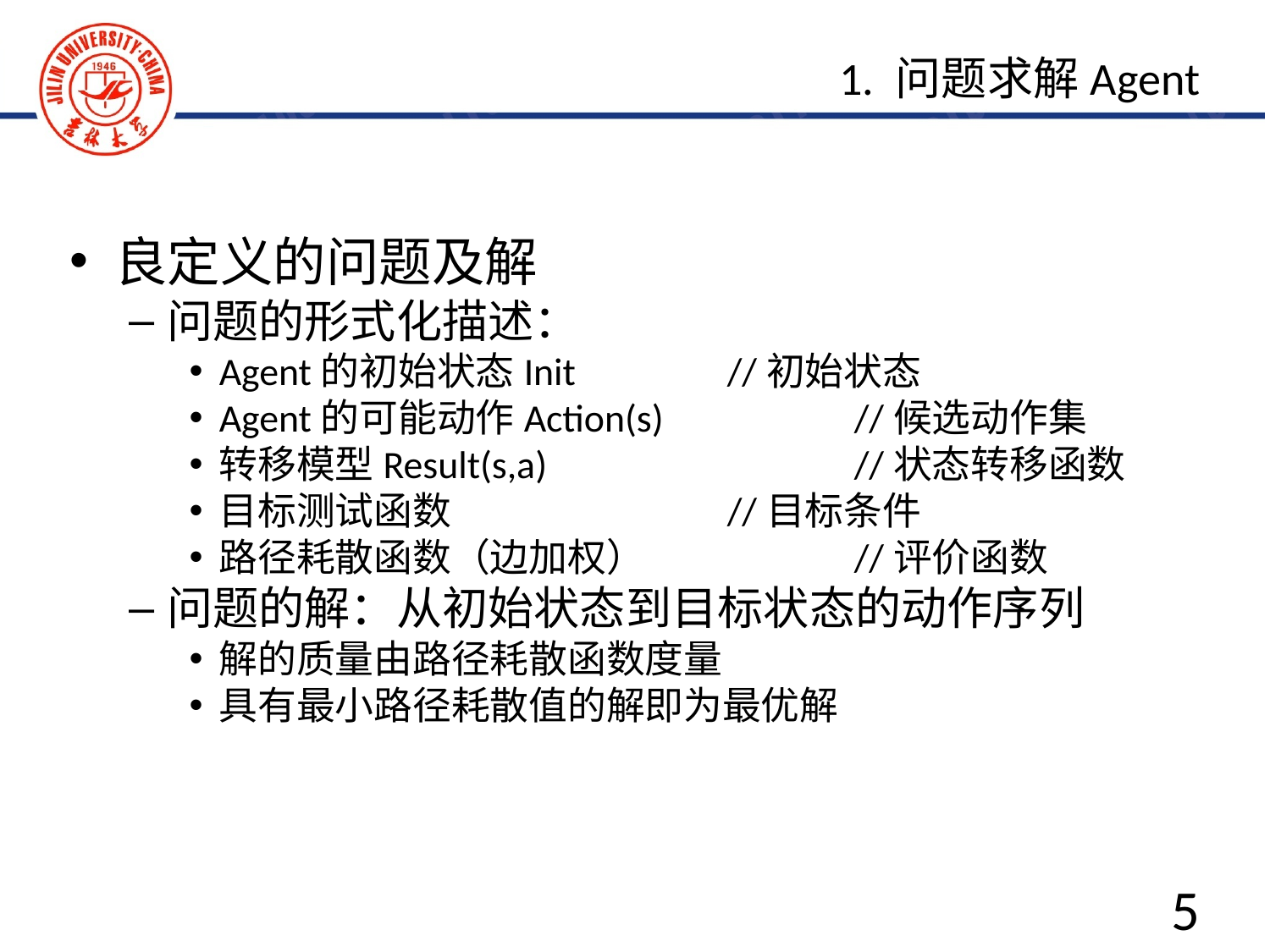

1. 问题求解Agent
良定义的问题及解
问题的形式化描述：
Agent的初始状态Init		//初始状态
Agent的可能动作Action(s)		//候选动作集
转移模型Result(s,a)			//状态转移函数
目标测试函数			//目标条件
路径耗散函数（边加权）		//评价函数
问题的解：从初始状态到目标状态的动作序列
解的质量由路径耗散函数度量
具有最小路径耗散值的解即为最优解
5